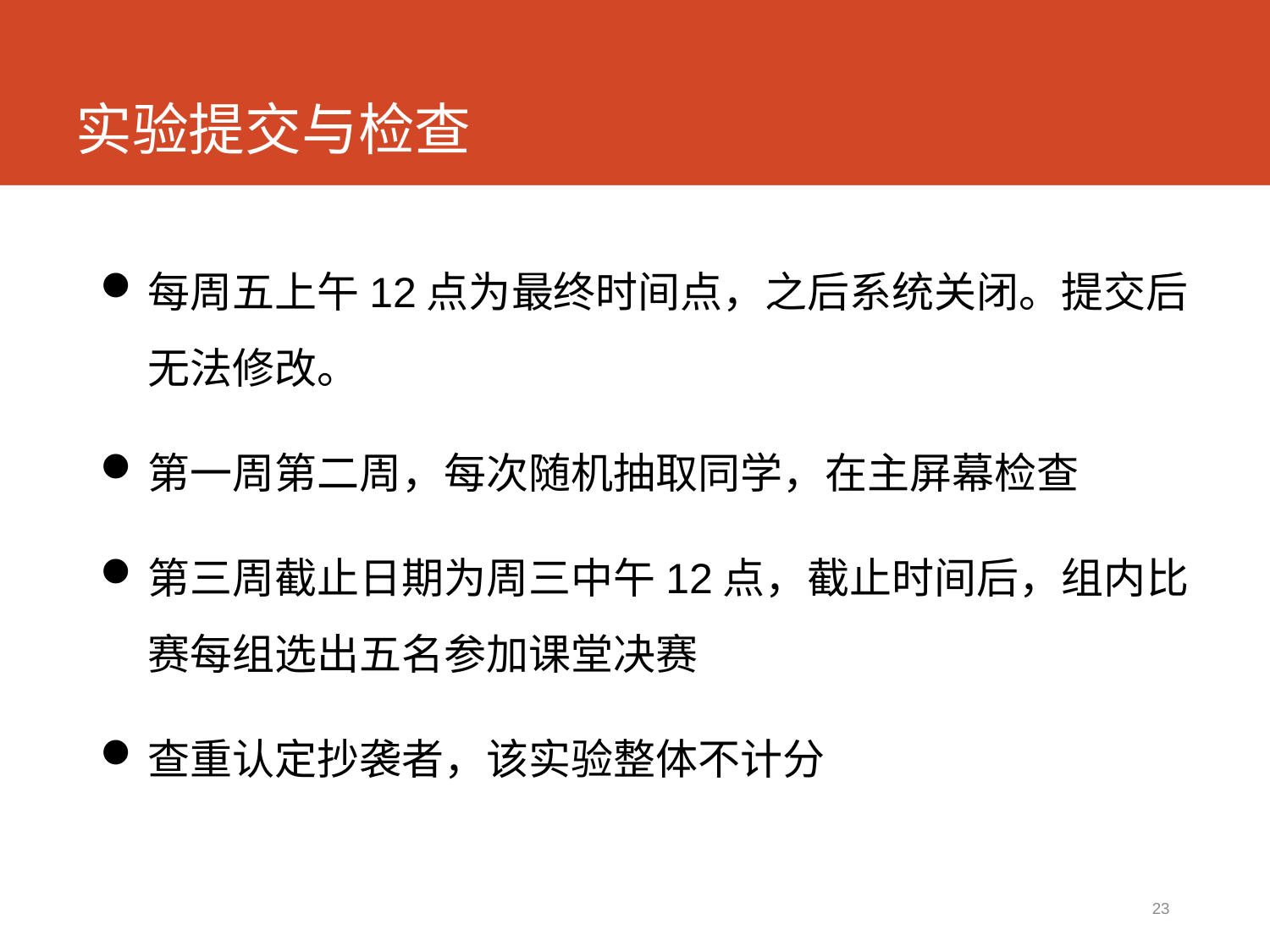

# 实验提交与检查
每周五上午12点为最终时间点，之后系统关闭。提交后无法修改。
第一周第二周，每次随机抽取同学，在主屏幕检查
第三周截止日期为周三中午12点，截止时间后，组内比赛每组选出五名参加课堂决赛
查重认定抄袭者，该实验整体不计分
23